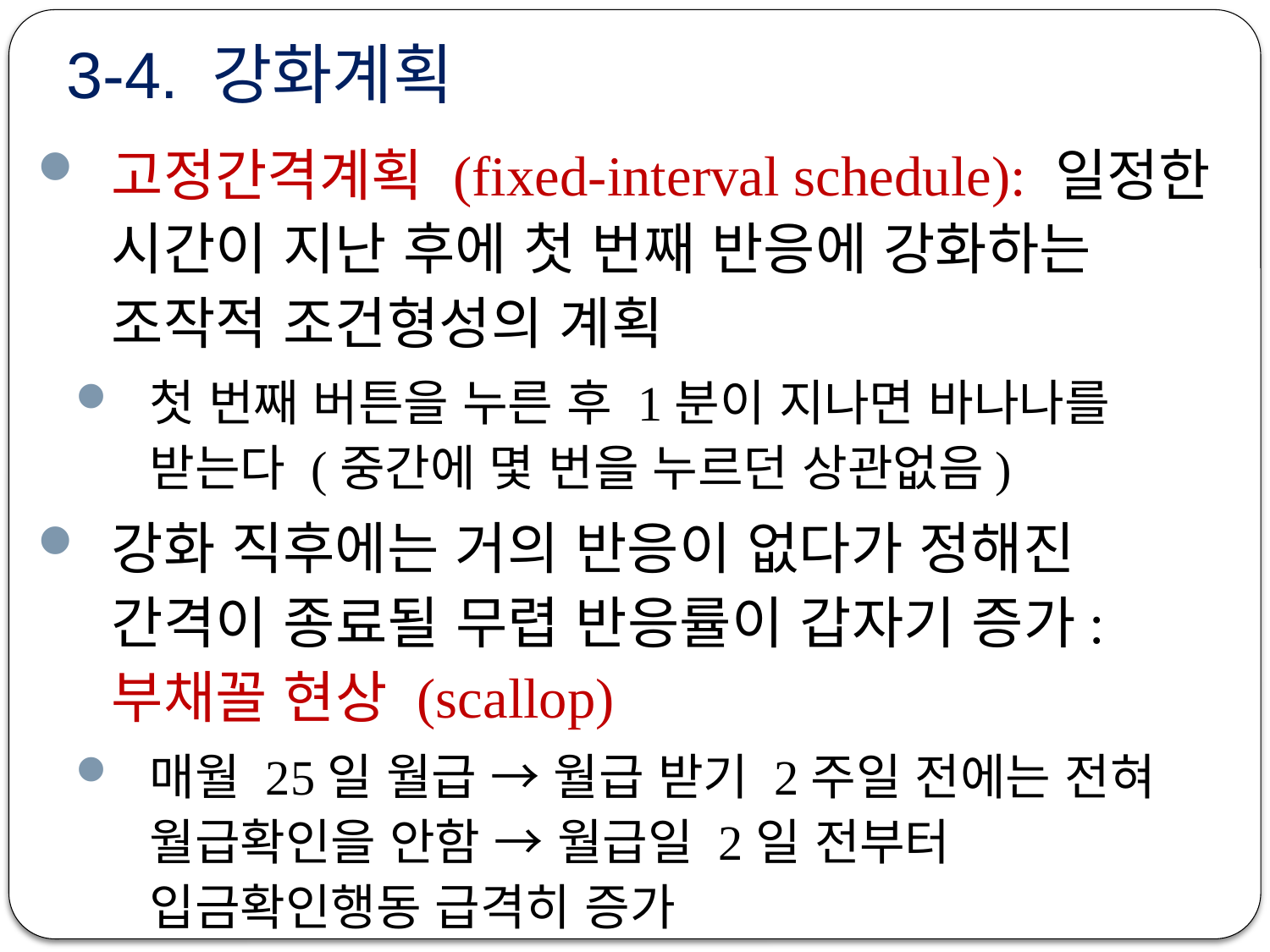

# 3-4. 강화계획
고정간격계획 (fixed-interval schedule): 일정한 시간이 지난 후에 첫 번째 반응에 강화하는 조작적 조건형성의 계획
첫 번째 버튼을 누른 후 1분이 지나면 바나나를 받는다 (중간에 몇 번을 누르던 상관없음)
강화 직후에는 거의 반응이 없다가 정해진 간격이 종료될 무렵 반응률이 갑자기 증가: 부채꼴 현상 (scallop)
매월 25일 월급 → 월급 받기 2주일 전에는 전혀 월급확인을 안함 → 월급일 2일 전부터 입금확인행동 급격히 증가